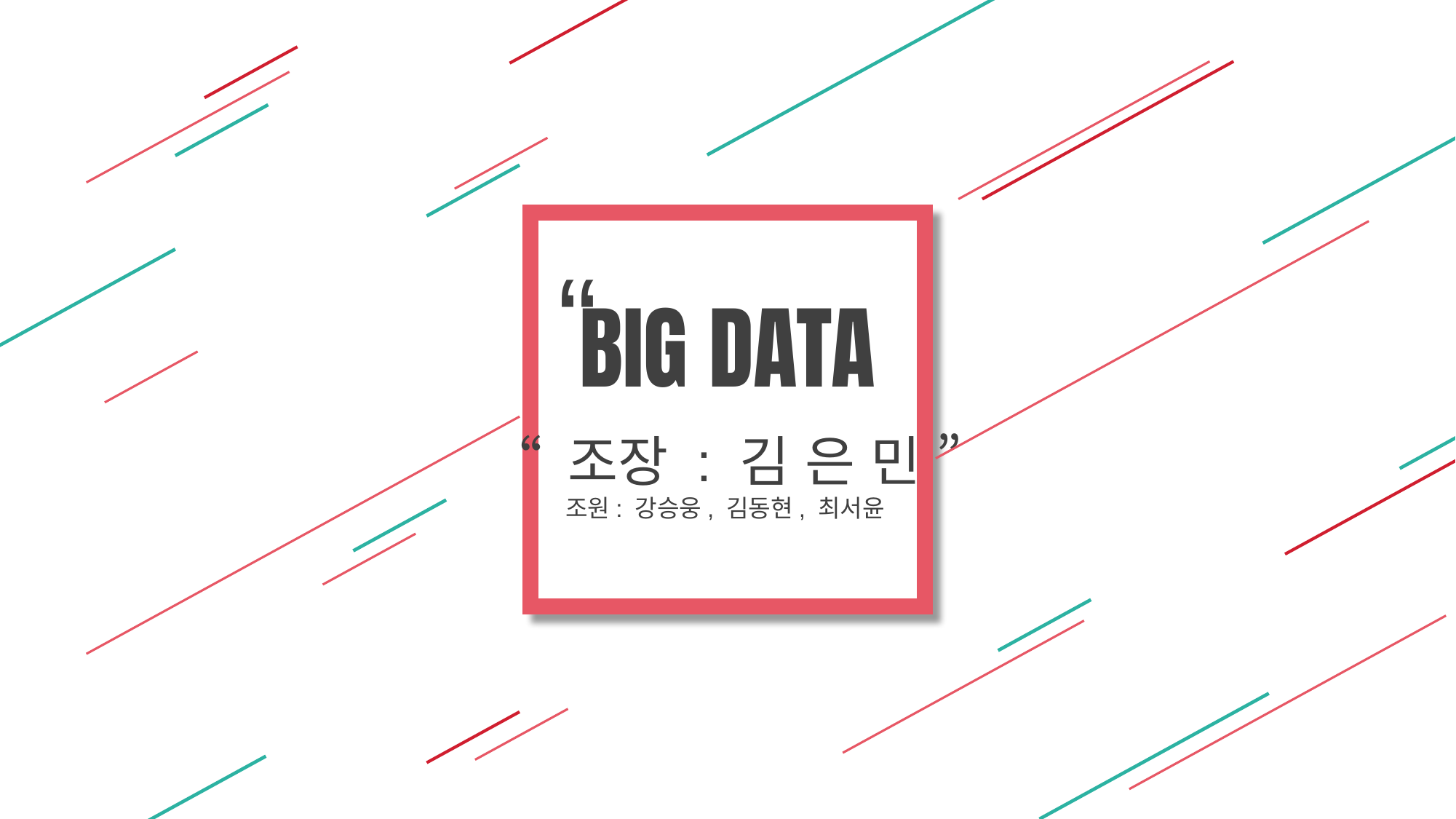

“
BIG DATA
“ 조장 : 김 은 민 ”
조원: 강승웅, 김동현, 최서윤